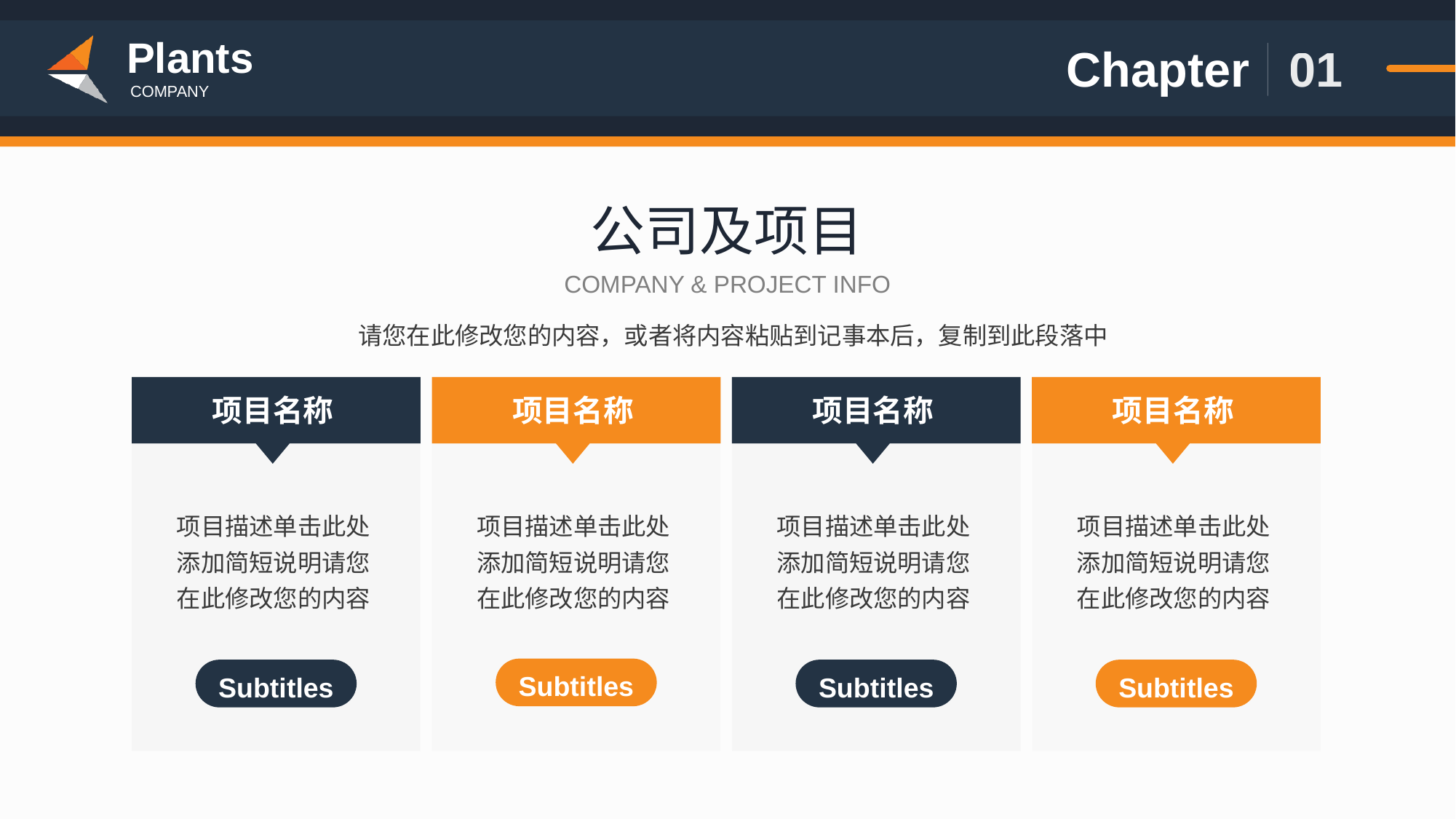

01
公司及项目
COMPANY & PROJECT INFO
请您在此修改您的内容，或者将内容粘贴到记事本后，复制到此段落中

项目名称
项目名称
项目名称
项目名称
项目描述单击此处添加简短说明请您在此修改您的内容
项目描述单击此处添加简短说明请您在此修改您的内容
项目描述单击此处添加简短说明请您在此修改您的内容
项目描述单击此处添加简短说明请您在此修改您的内容
Subtitles
Subtitles
Subtitles
Subtitles